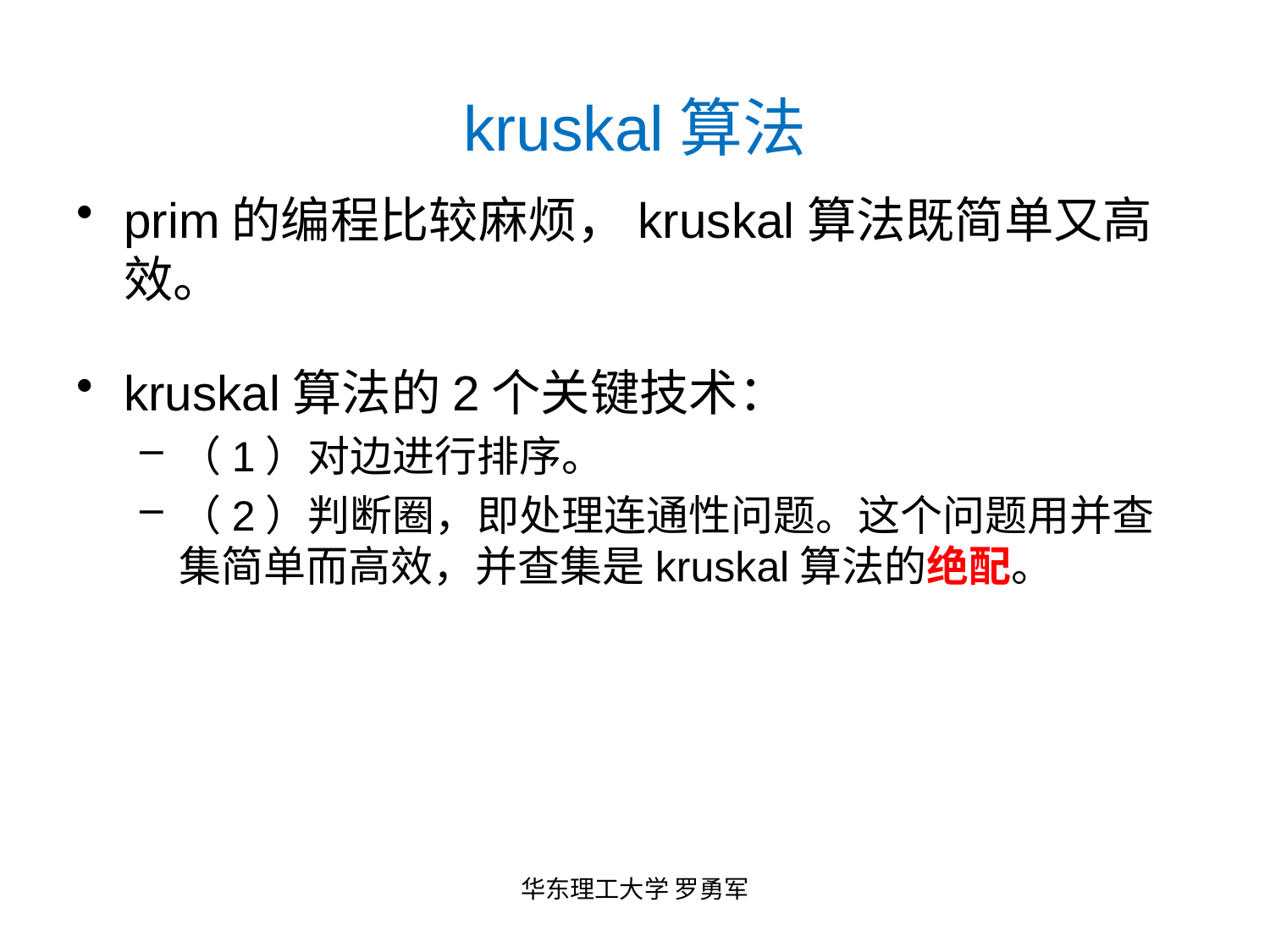

# kruskal算法
prim的编程比较麻烦，kruskal算法既简单又高效。

kruskal算法的2个关键技术：
（1）对边进行排序。
（2）判断圈，即处理连通性问题。这个问题用并查集简单而高效，并查集是kruskal算法的绝配。

华东理工大学 罗勇军